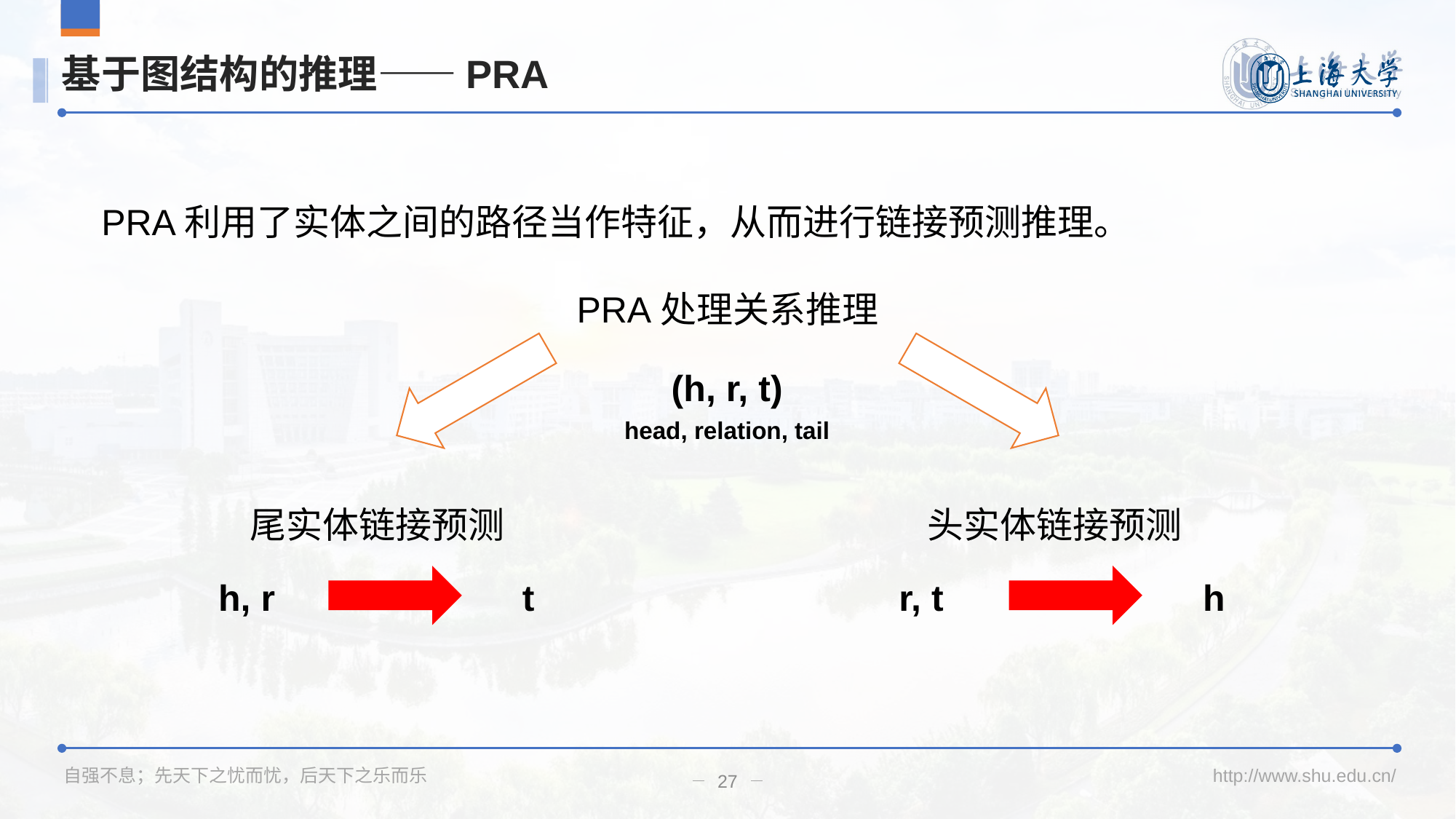

# 基于图结构的推理——PRA
PRA利用了实体之间的路径当作特征，从而进行链接预测推理。
PRA处理关系推理
(h, r, t)
head, relation, tail

尾实体链接预测
头实体链接预测
h, r

t
r, t

h
27